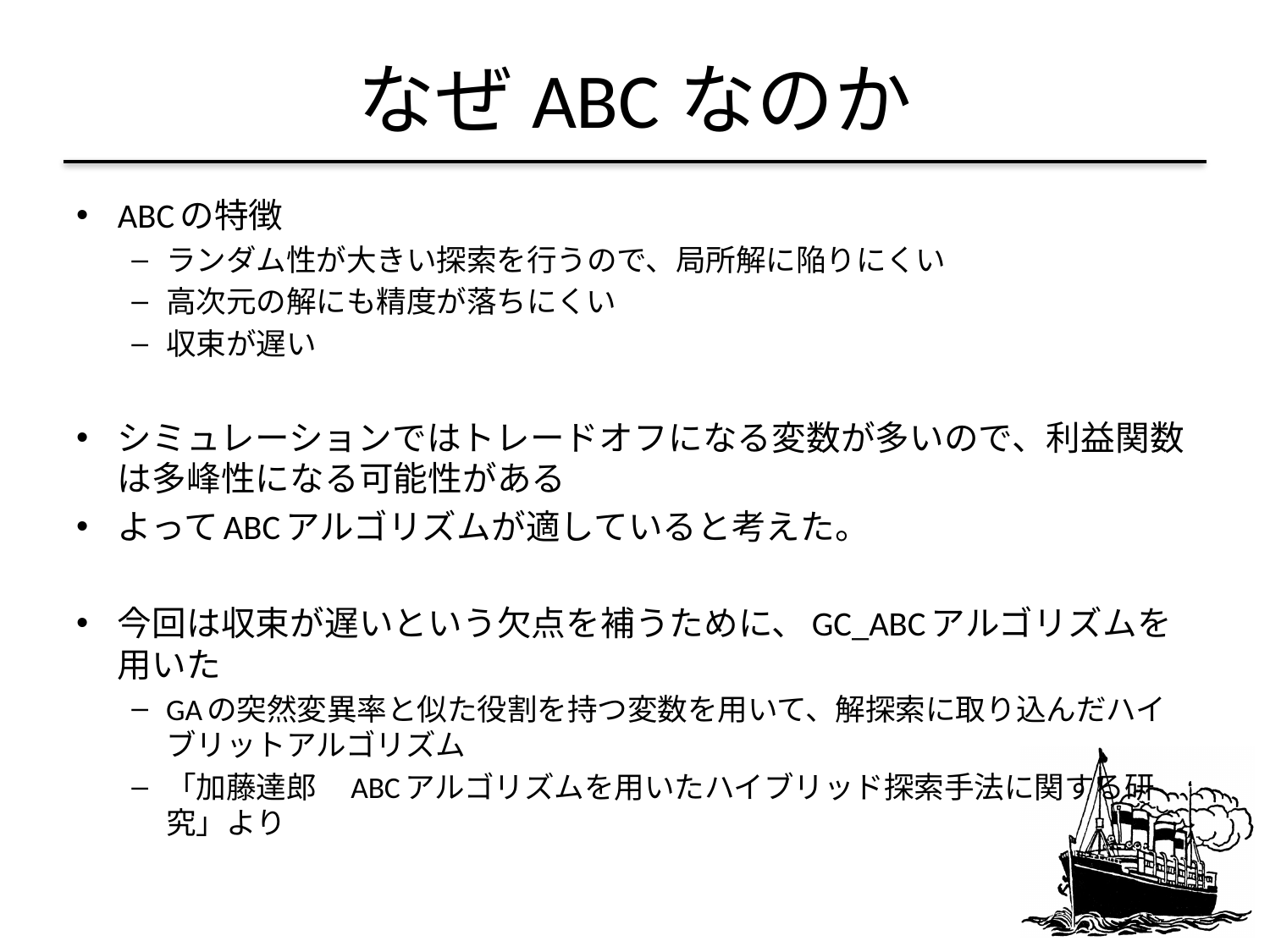

# なぜABCなのか
ABCの特徴
ランダム性が大きい探索を行うので、局所解に陥りにくい
高次元の解にも精度が落ちにくい
収束が遅い

シミュレーションではトレードオフになる変数が多いので、利益関数は多峰性になる可能性がある
よってABCアルゴリズムが適していると考えた。

今回は収束が遅いという欠点を補うために、GC_ABCアルゴリズムを用いた
GAの突然変異率と似た役割を持つ変数を用いて、解探索に取り込んだハイブリットアルゴリズム
「加藤達郎　ABCアルゴリズムを用いたハイブリッド探索手法に関する研究」より